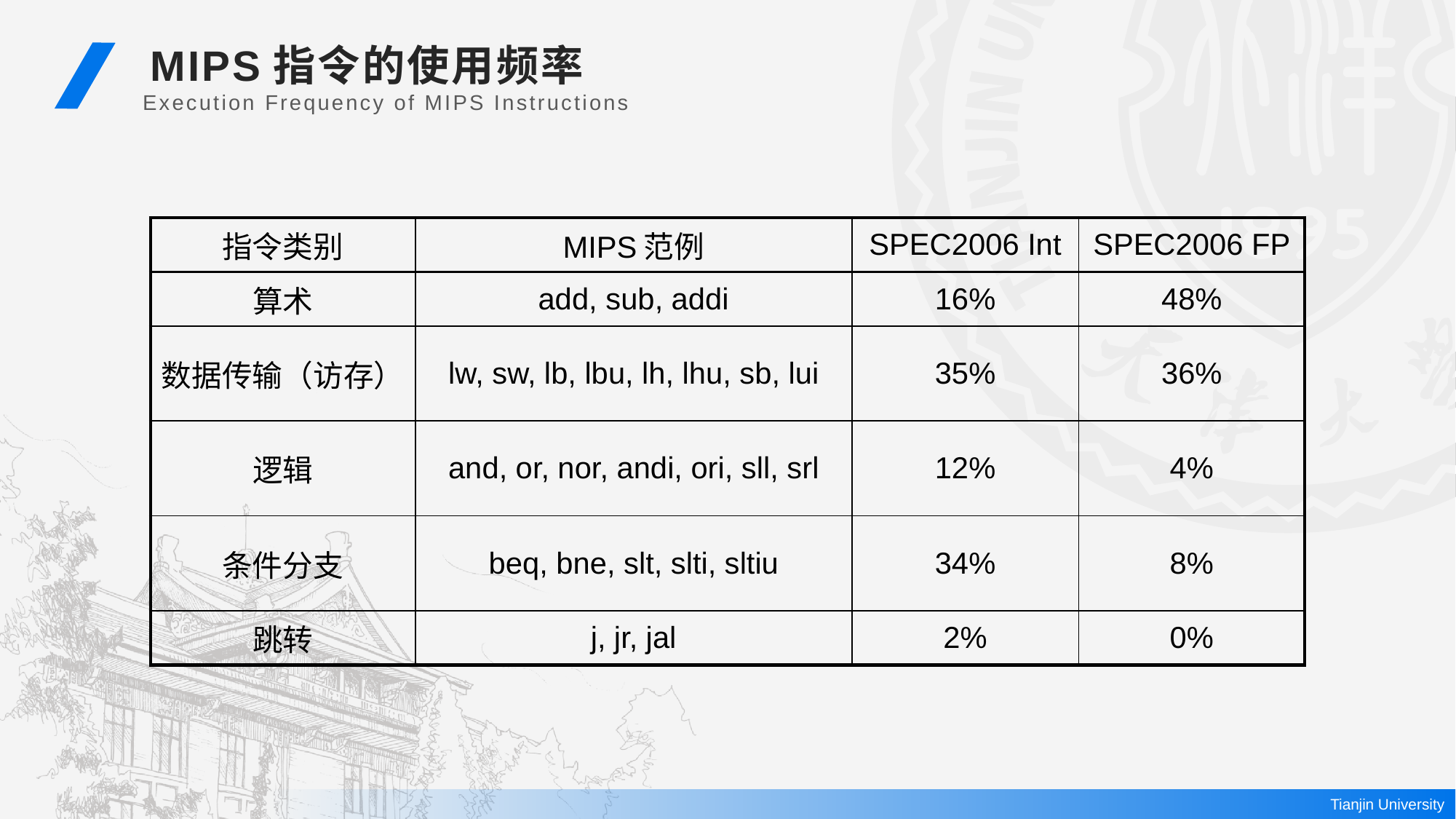

MIPS指令的使用频率
Execution Frequency of MIPS Instructions
| 指令类别 | MIPS范例 | SPEC2006 Int | SPEC2006 FP |
| --- | --- | --- | --- |
| 算术 | add, sub, addi | 16% | 48% |
| 数据传输（访存） | lw, sw, lb, lbu, lh, lhu, sb, lui | 35% | 36% |
| 逻辑 | and, or, nor, andi, ori, sll, srl | 12% | 4% |
| 条件分支 | beq, bne, slt, slti, sltiu | 34% | 8% |
| 跳转 | j, jr, jal | 2% | 0% |